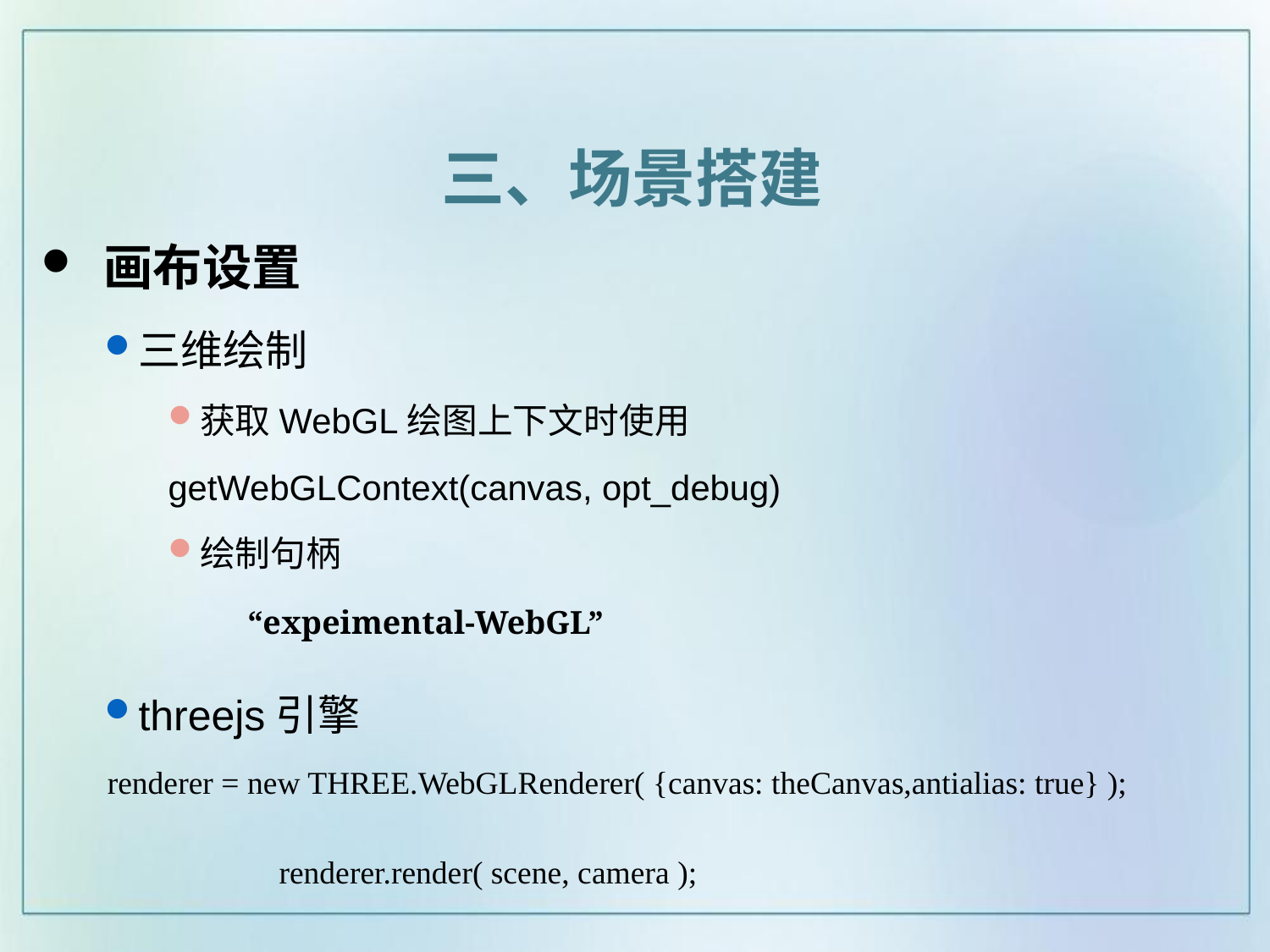

三、场景搭建
 画布设置
三维绘制
获取WebGL绘图上下文时使用
getWebGLContext(canvas, opt_debug)
绘制句柄

threejs引擎

“expeimental-WebGL”
renderer = new THREE.WebGLRenderer( {canvas: theCanvas,antialias: true} );
renderer.render( scene, camera );